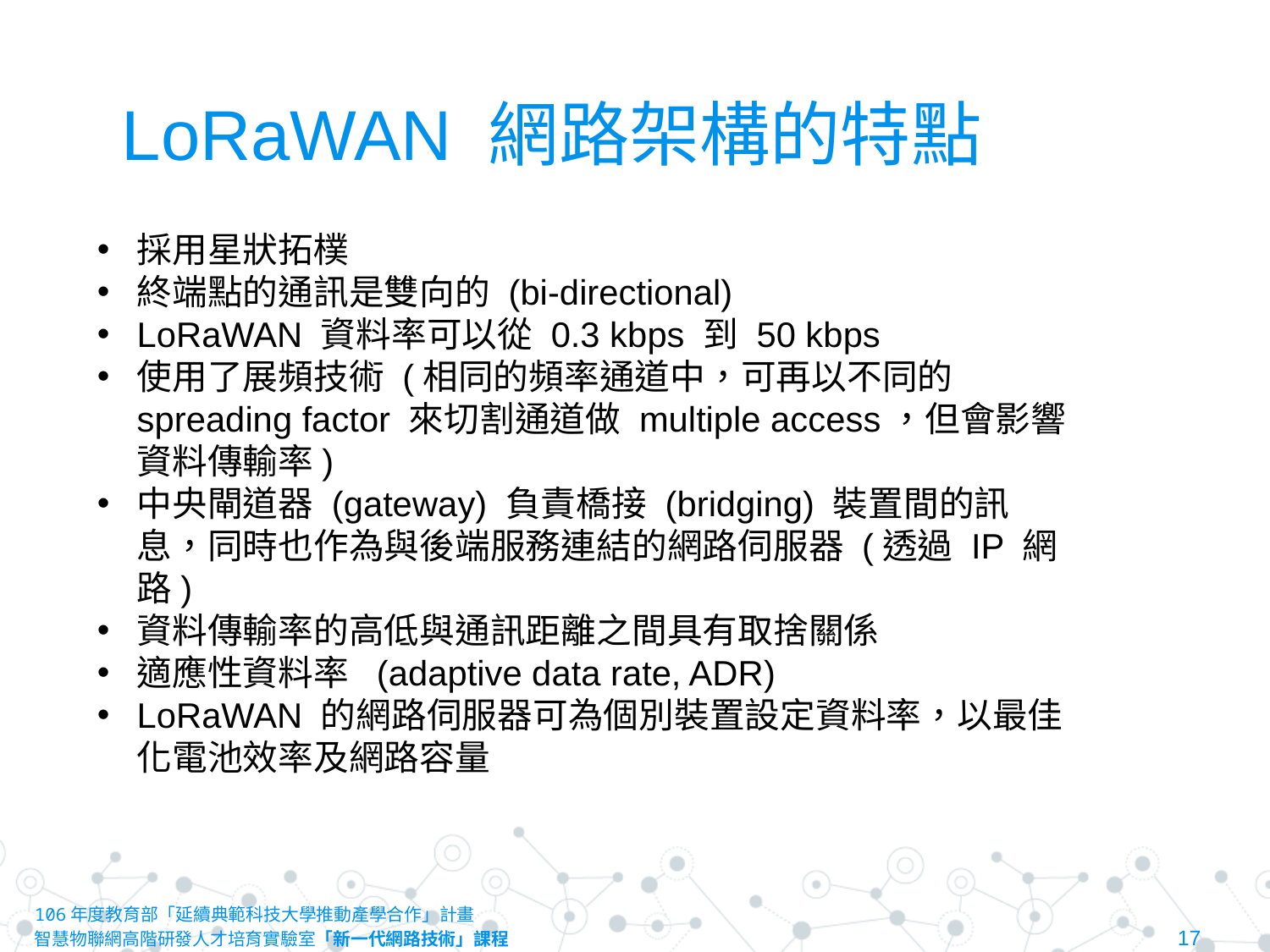

# LoRaWAN 網路架構的特點
採用星狀拓樸
終端點的通訊是雙向的 (bi-directional)
LoRaWAN 資料率可以從 0.3 kbps 到 50 kbps
使用了展頻技術 (相同的頻率通道中，可再以不同的 spreading factor 來切割通道做 multiple access，但會影響資料傳輸率)
中央閘道器 (gateway) 負責橋接 (bridging) 裝置間的訊息，同時也作為與後端服務連結的網路伺服器 (透過 IP 網路)
資料傳輸率的高低與通訊距離之間具有取捨關係
適應性資料率  (adaptive data rate, ADR)
LoRaWAN 的網路伺服器可為個別裝置設定資料率，以最佳化電池效率及網路容量
106年度教育部「延續典範科技大學推動產學合作」計畫
智慧物聯網高階研發人才培育實驗室「新一代網路技術」課程						17